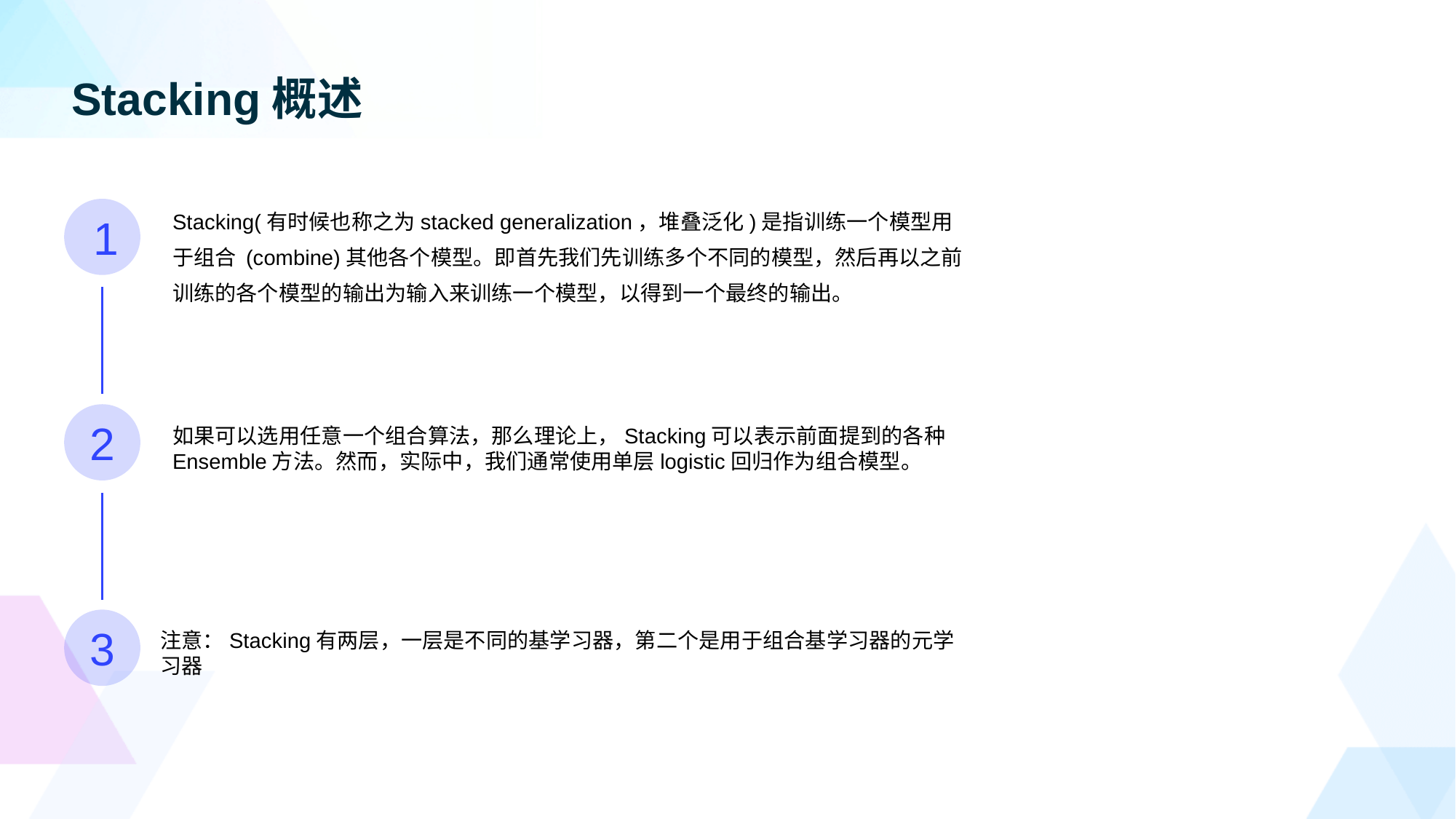

Stacking概述
Stacking(有时候也称之为stacked generalization，堆叠泛化)是指训练一个模型用于组合 (combine)其他各个模型。即首先我们先训练多个不同的模型，然后再以之前训练的各个模型的输出为输入来训练一个模型，以得到一个最终的输出。

1

2
如果可以选用任意一个组合算法，那么理论上，Stacking可以表示前面提到的各种Ensemble方法。然而，实际中，我们通常使用单层logistic回归作为组合模型。

3
注意：Stacking有两层，一层是不同的基学习器，第二个是用于组合基学习器的元学习器